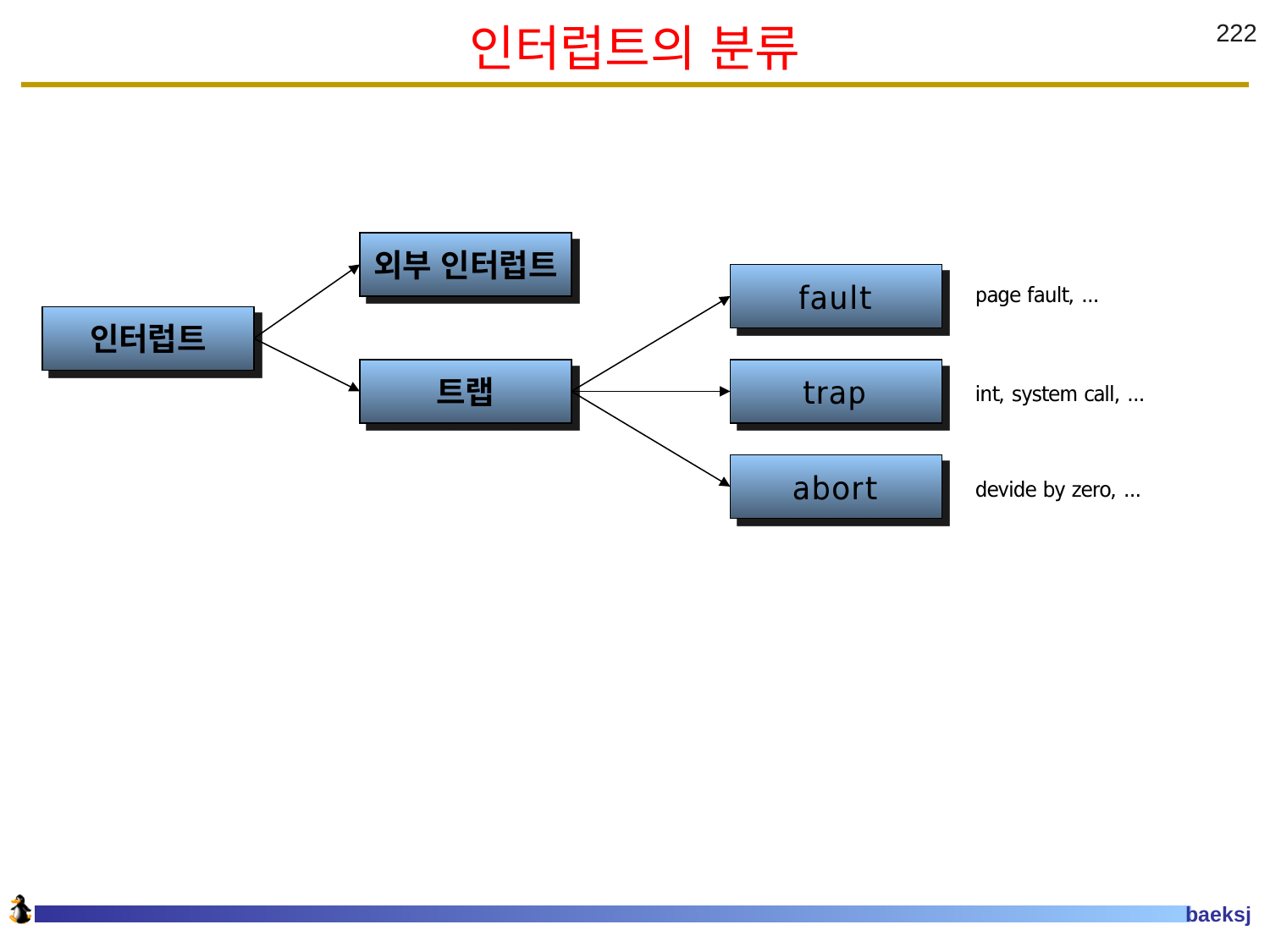

# 인터럽트의 분류
222
외부 인터럽트
fault
page fault, …
인터럽트
트랩
trap
int, system call, …
abort
devide by zero, …